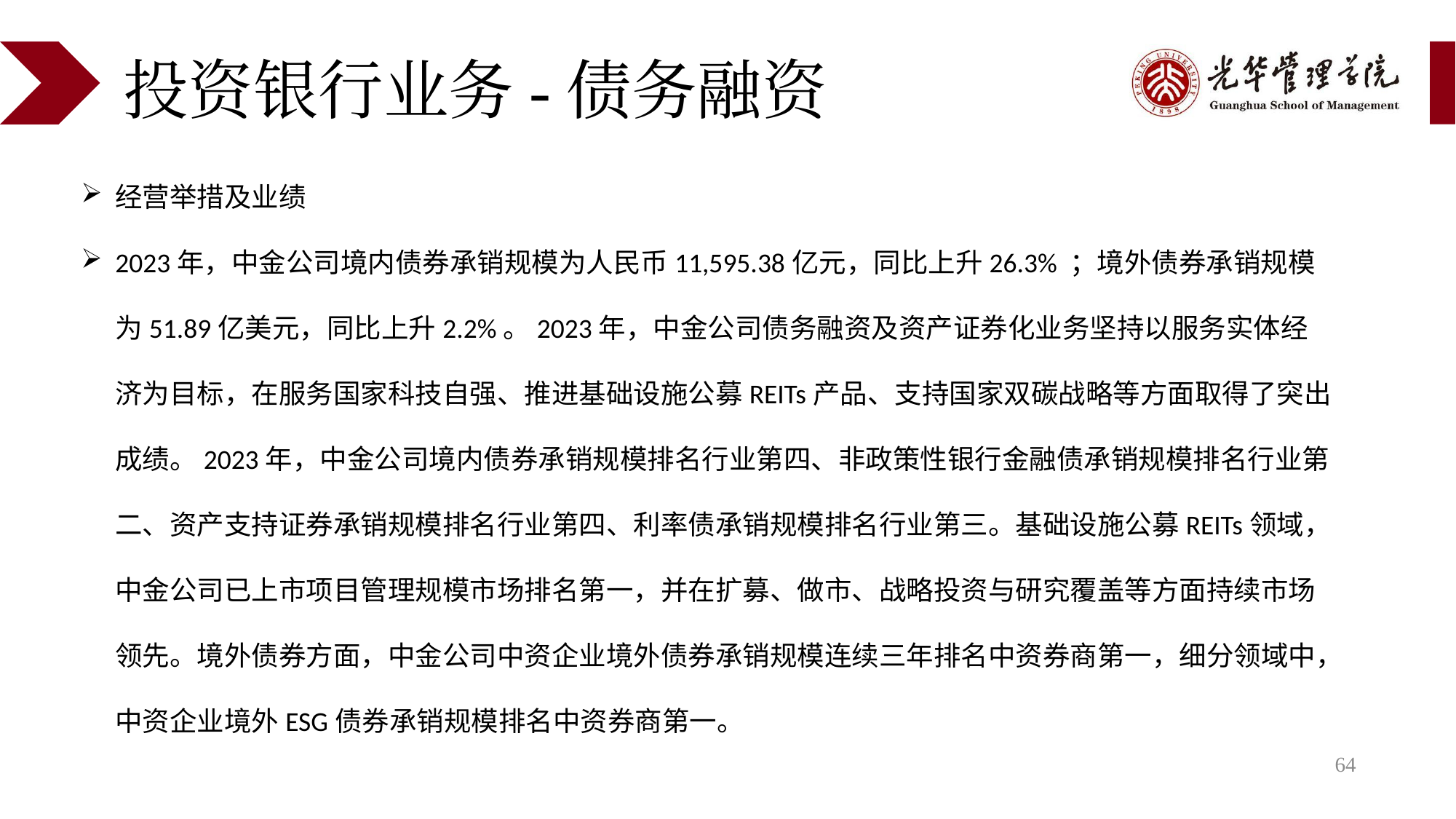

# 投资银行业务-债务融资
经营举措及业绩
2023年，中金公司境内债券承销规模为人民币11,595.38亿元，同比上升26.3% ；境外债券承销规模为51.89亿美元，同比上升2.2%。2023年，中金公司债务融资及资产证券化业务坚持以服务实体经济为目标，在服务国家科技自强、推进基础设施公募REITs产品、支持国家双碳战略等方面取得了突出成绩。2023年，中金公司境内债券承销规模排名行业第四、非政策性银行金融债承销规模排名行业第二、资产支持证券承销规模排名行业第四、利率债承销规模排名行业第三。基础设施公募REITs领域，中金公司已上市项目管理规模市场排名第一，并在扩募、做市、战略投资与研究覆盖等方面持续市场领先。境外债券方面，中金公司中资企业境外债券承销规模连续三年排名中资券商第一，细分领域中，中资企业境外ESG债券承销规模排名中资券商第一。
64